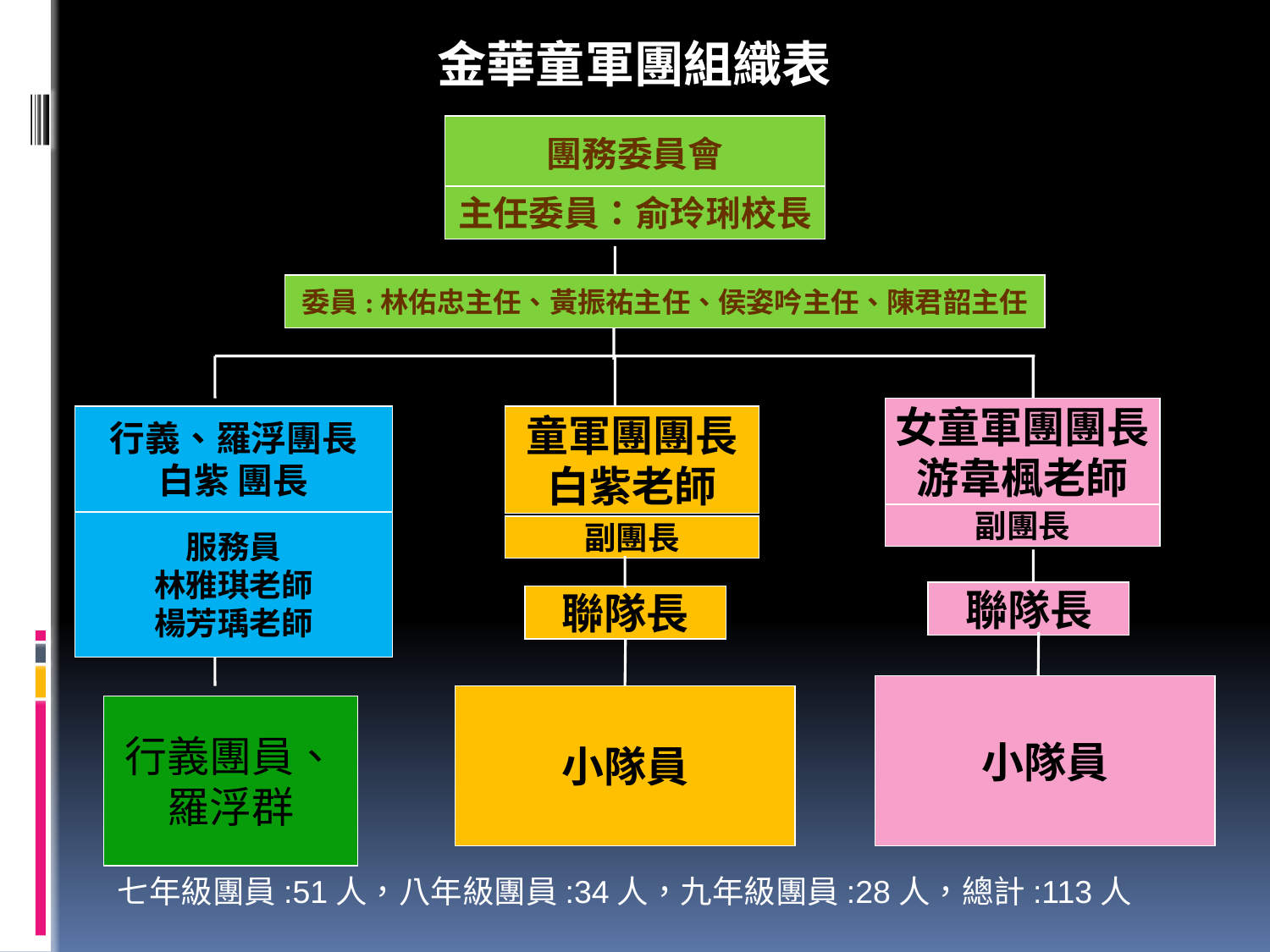

金華童軍團組織表
團務委員會
主任委員：俞玲琍校長

委員:林佑忠主任、黃振祐主任、侯姿吟主任、陳君韶主任

女童軍團團長
游韋楓老師
副團長

聯隊長
行義、羅浮團長
白紫 團長
童軍團團長
白紫老師
副團長

服務員
林雅琪老師
楊芳瑀老師

聯隊長
小隊員
小隊員
行義團員、
羅浮群
七年級團員:51人，八年級團員:34人，九年級團員:28人，總計:113人